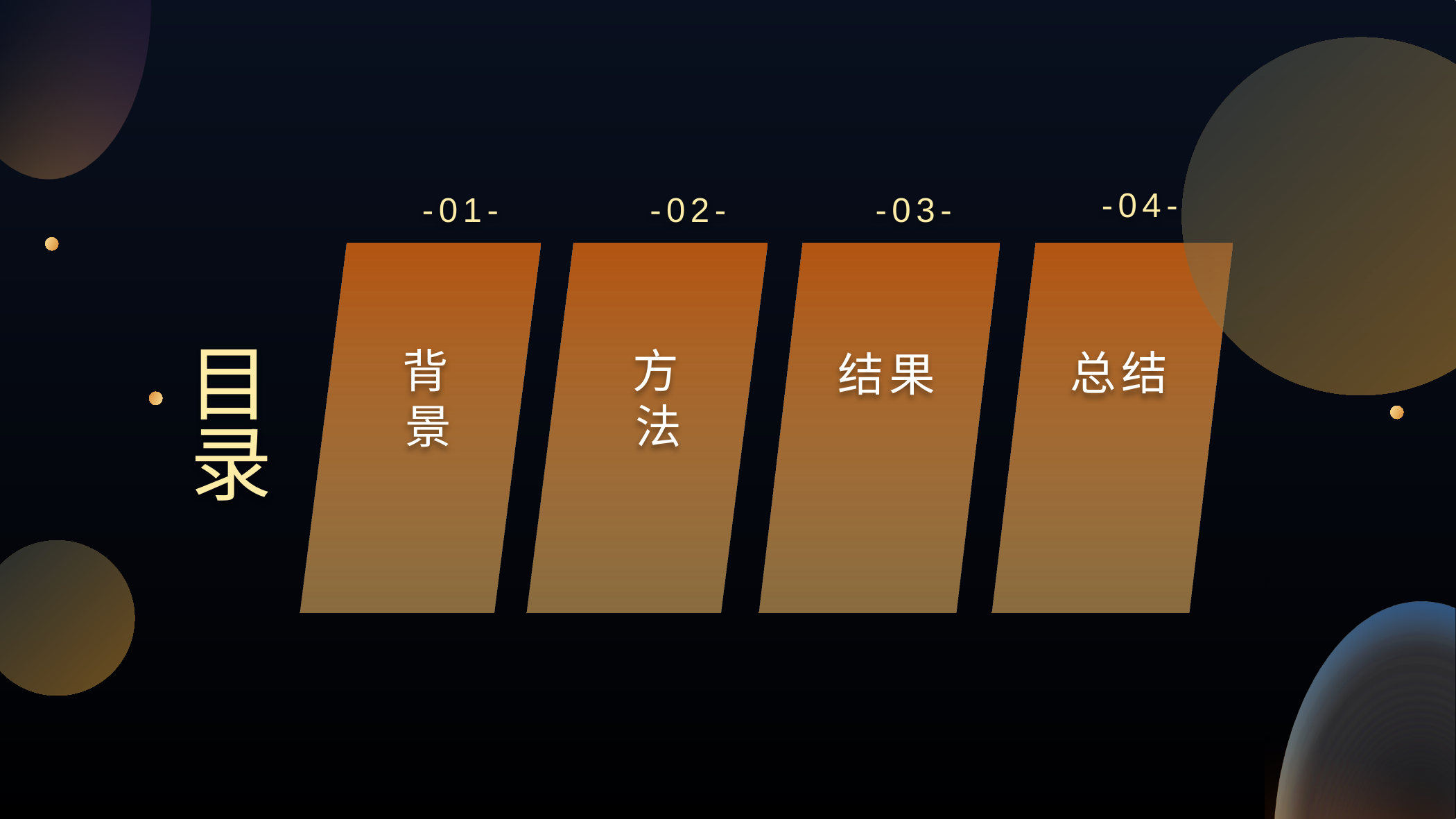

-04-
-01-
-02-
-03-

目
背景
背景
方法
总结
结果

录